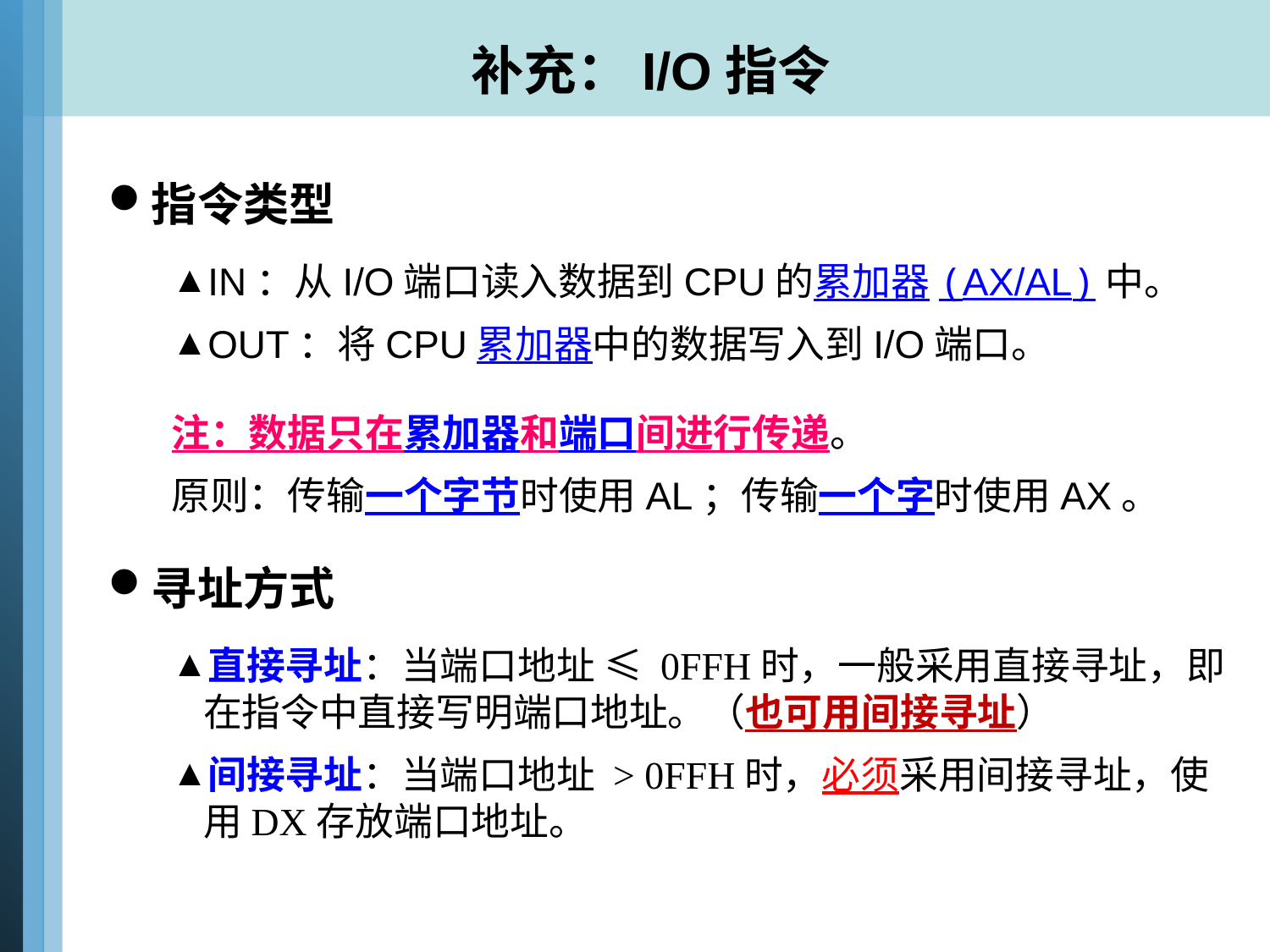

# 补充：I/O指令
指令类型
IN：从I/O端口读入数据到CPU的累加器(AX/AL)中。
OUT：将CPU累加器中的数据写入到I/O端口。
注：数据只在累加器和端口间进行传递。
原则：传输一个字节时使用AL；传输一个字时使用AX。
寻址方式
直接寻址：当端口地址 ≤ 0FFH时，一般采用直接寻址，即在指令中直接写明端口地址。（也可用间接寻址）
间接寻址：当端口地址 > 0FFH时，必须采用间接寻址，使用DX存放端口地址。
37